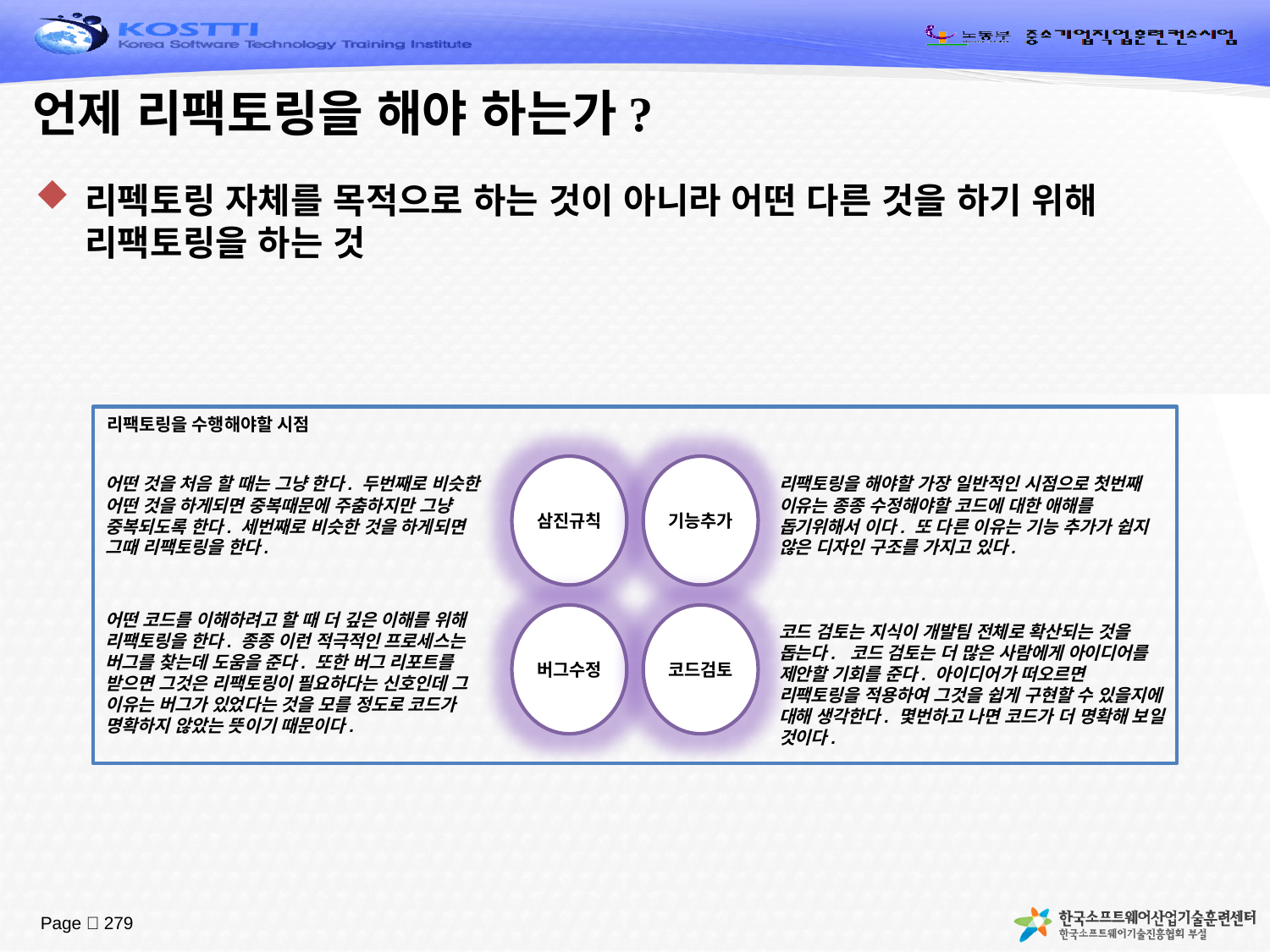

# 언제 리팩토링을 해야 하는가?
리펙토링 자체를 목적으로 하는 것이 아니라 어떤 다른 것을 하기 위해 리팩토링을 하는 것
리팩토링을 수행해야할 시점
삼진규칙
기능추가
어떤 것을 처음 할 때는 그냥 한다. 두번째로 비슷한 어떤 것을 하게되면 중복때문에 주춤하지만 그냥 중복되도록 한다. 세번째로 비슷한 것을 하게되면 그때 리팩토링을 한다.
리팩토링을 해야할 가장 일반적인 시점으로 첫번째 이유는 종종 수정해야할 코드에 대한 애해를 돕기위해서 이다. 또 다른 이유는 기능 추가가 쉽지 않은 디자인 구조를 가지고 있다.
어떤 코드를 이해하려고 할 때 더 깊은 이해를 위해 리팩토링을 한다. 종종 이런 적극적인 프로세스는 버그를 찾는데 도움을 준다. 또한 버그 리포트를 받으면 그것은 리팩토링이 필요하다는 신호인데 그 이유는 버그가 있었다는 것을 모를 정도로 코드가 명확하지 않았는 뜻이기 때문이다.
버그수정
코드검토
코드 검토는 지식이 개발팀 전체로 확산되는 것을 돕는다.  코드 검토는 더 많은 사람에게 아이디어를 제안할 기회를 준다. 아이디어가 떠오르면 리팩토링을 적용하여 그것을 쉽게 구현할 수 있을지에 대해 생각한다. 몇번하고 나면 코드가 더 명확해 보일 것이다.